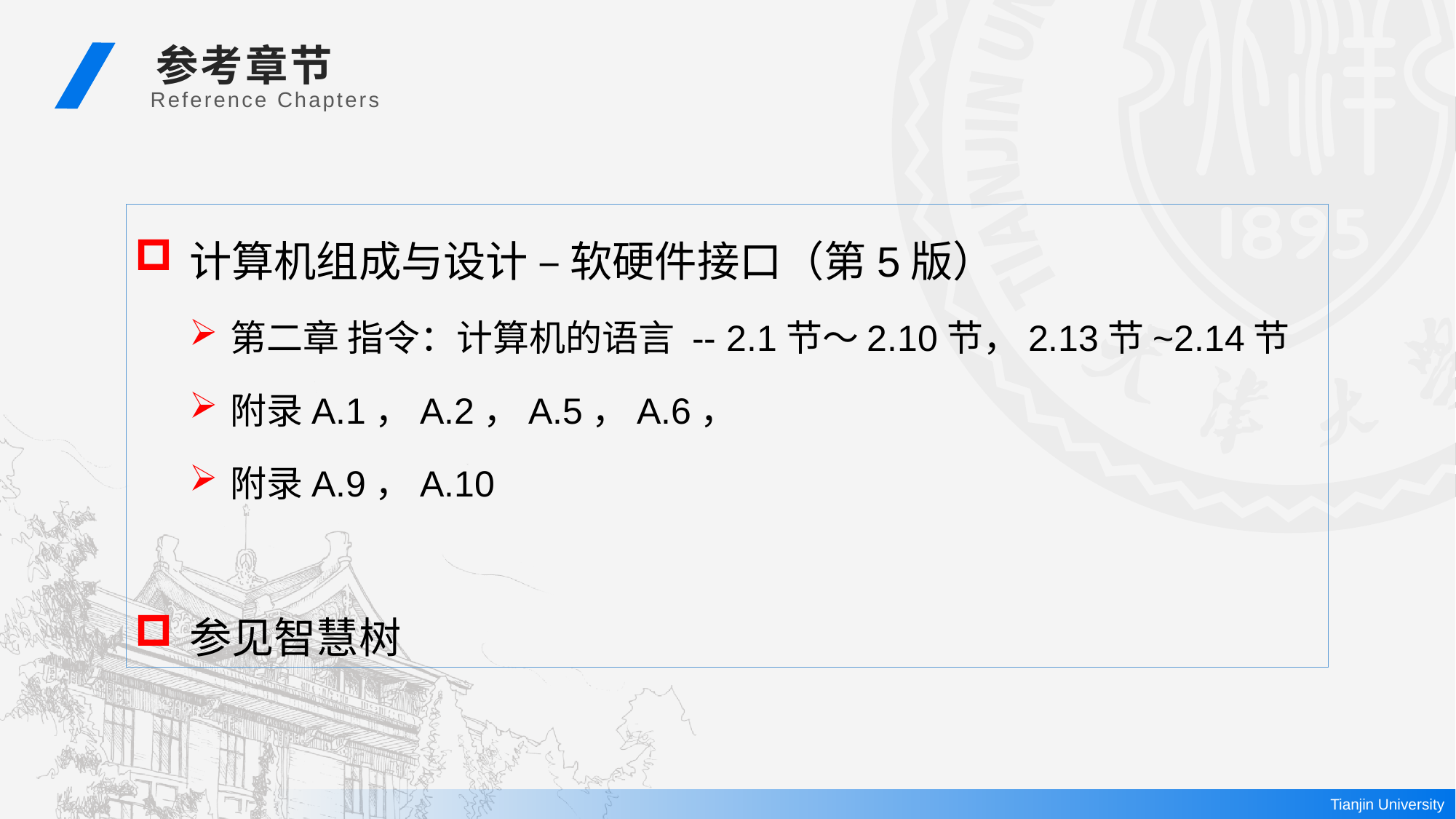

参考章节
   Reference Chapters
计算机组成与设计 – 软硬件接口（第5版）
第二章 指令：计算机的语言 -- 2.1节～2.10节，2.13节~2.14节
附录A.1，A.2，A.5，A.6，
附录A.9，A.10

参见智慧树